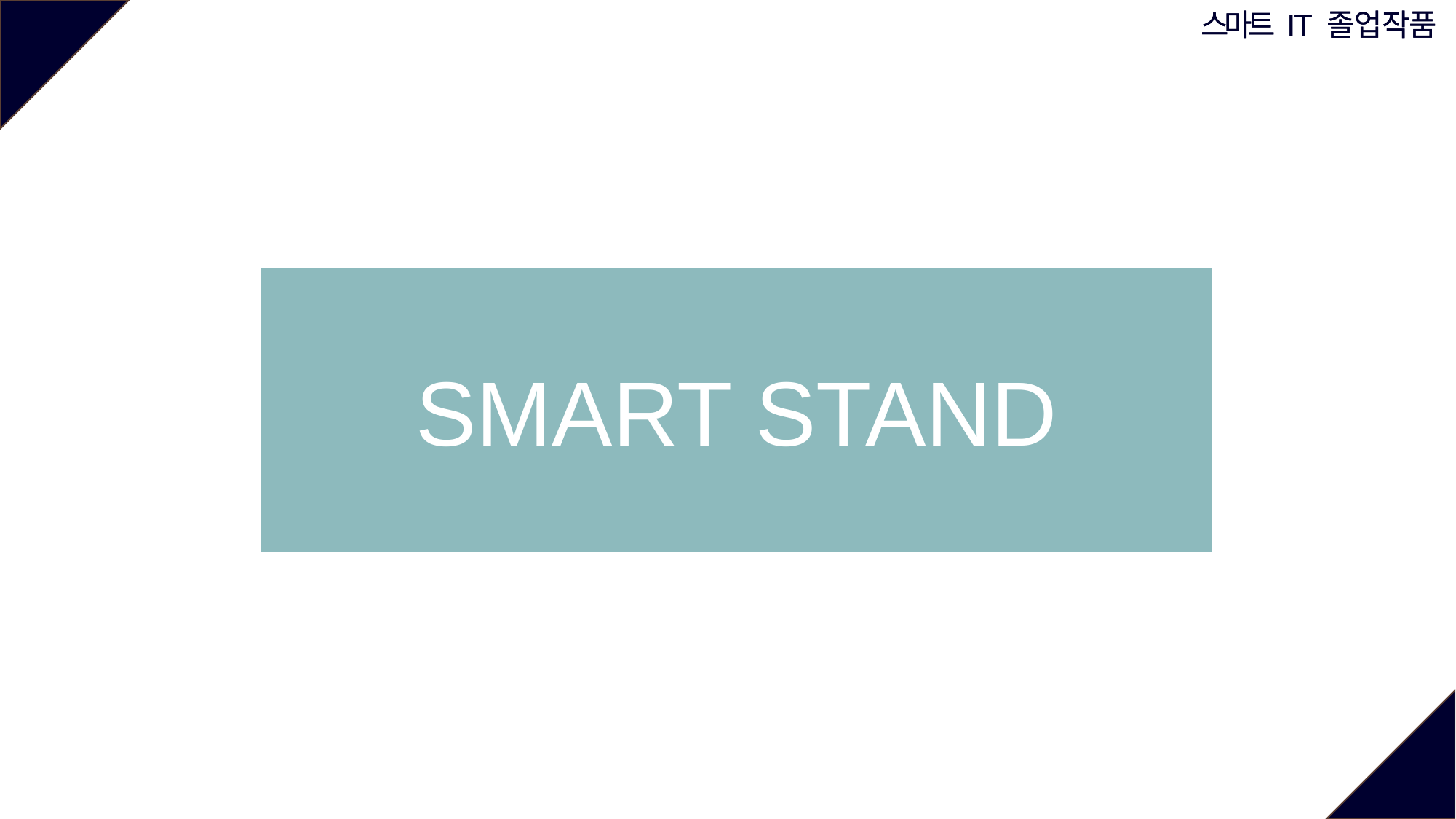

스마트 I T  졸 업 작 품
SMART STAND